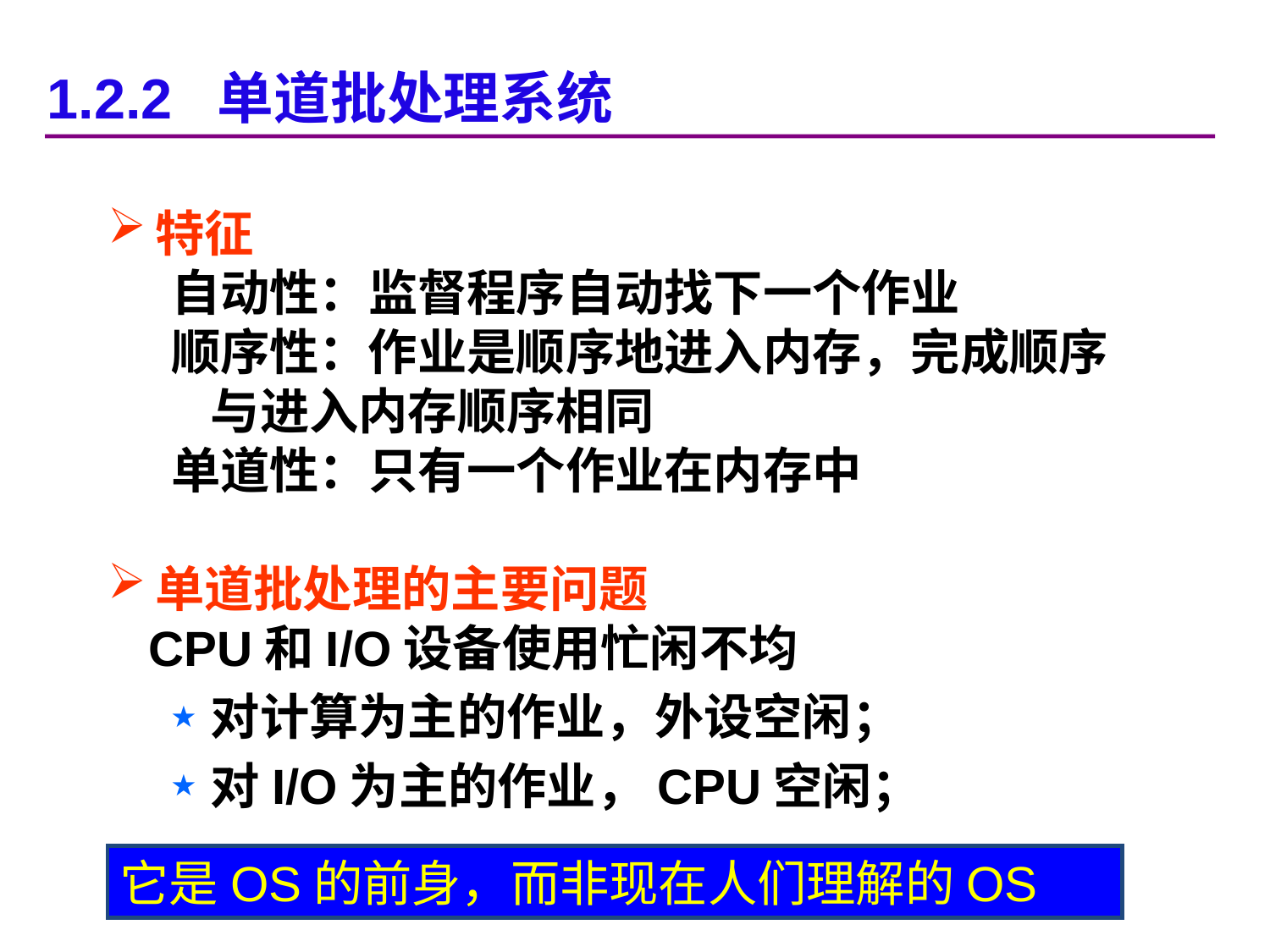

1.2.2  单道批处理系统

特征
自动性：监督程序自动找下一个作业
顺序性：作业是顺序地进入内存，完成顺序与进入内存顺序相同
单道性：只有一个作业在内存中

单道批处理的主要问题
   CPU和I/O设备使用忙闲不均
对计算为主的作业，外设空闲；
对I/O为主的作业，CPU空闲；
它是OS的前身，而非现在人们理解的OS